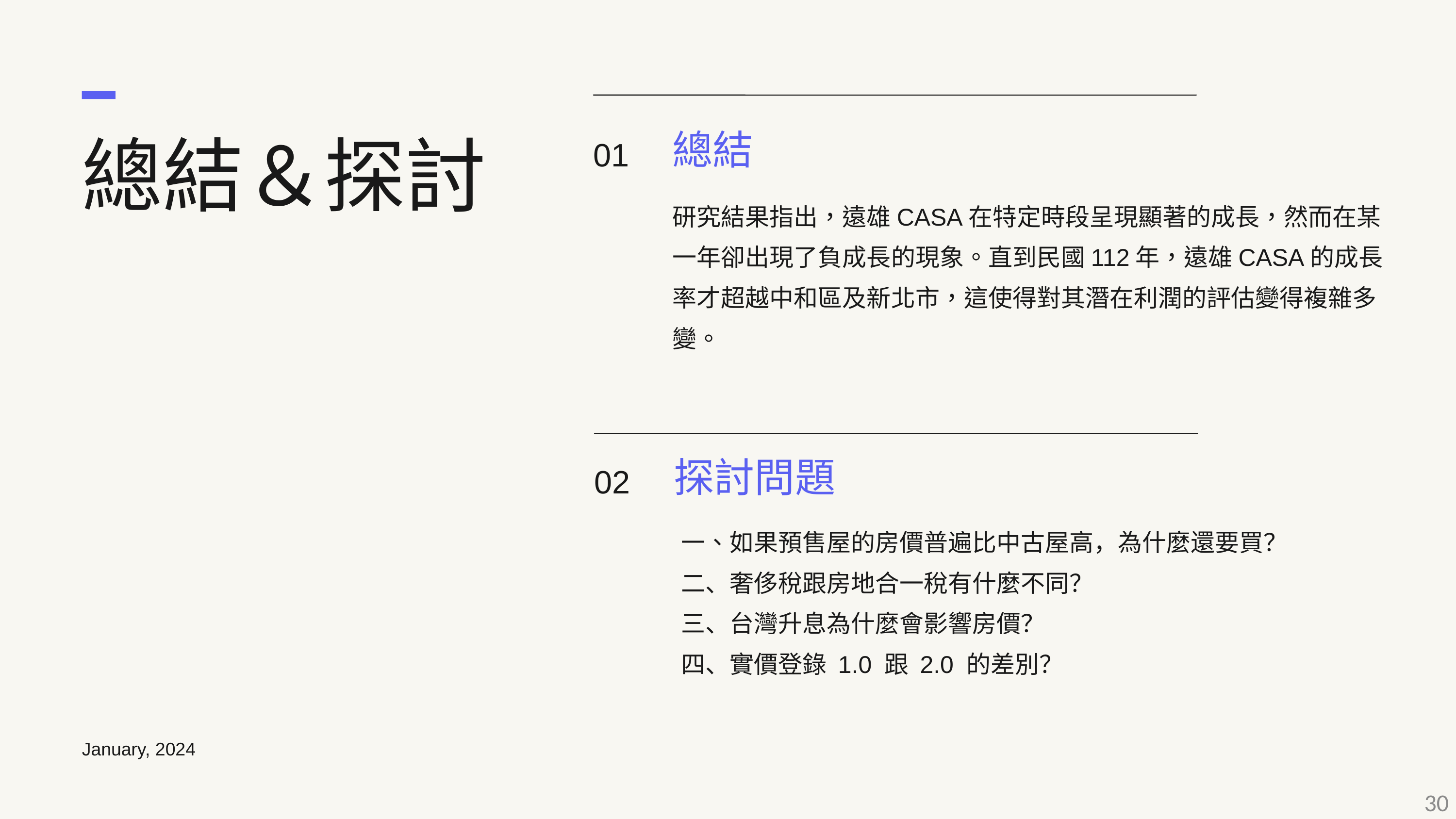

總結＆探討

01
總結
研究結果指出，遠雄CASA在特定時段呈現顯著的成長，然而在某一年卻出現了負成長的現象。直到民國112年，遠雄CASA的成長率才超越中和區及新北市，這使得對其潛在利潤的評估變得複雜多變。

02
探討問題
一、如果預售屋的房價普遍比中古屋高，為什麼還要買？
二、奢侈稅跟房地合一稅有什麼不同？
三、台灣升息為什麼會影響房價？
四、實價登錄 1.0 跟 2.0 的差別？
January, 2024
30